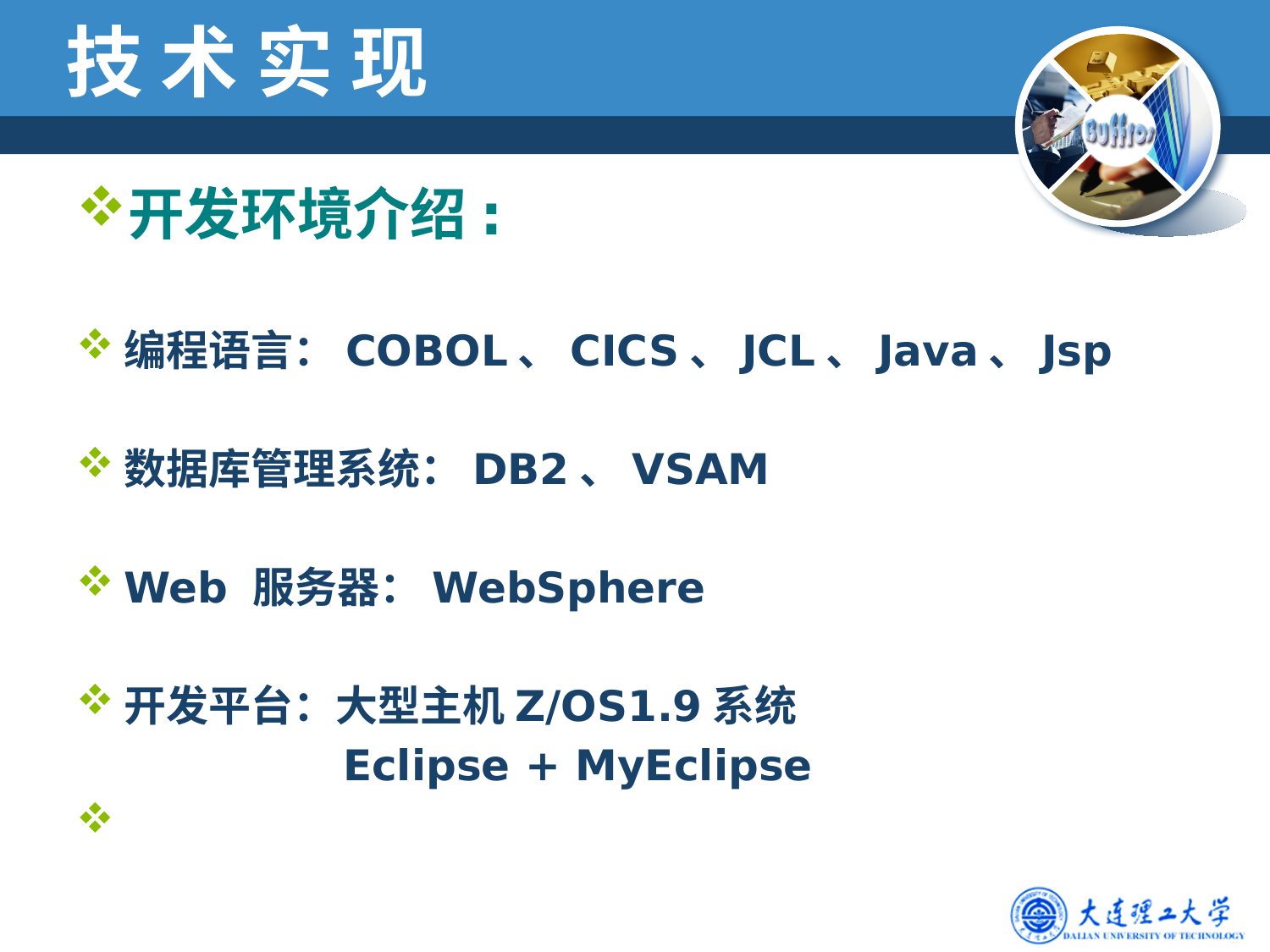

# 技 术 实 现
开发环境介绍:

编程语言：COBOL、CICS、JCL、Java、Jsp

数据库管理系统：DB2、VSAM

Web 服务器：WebSphere

开发平台：大型主机Z/OS1.9系统
                  Eclipse + MyEclipse